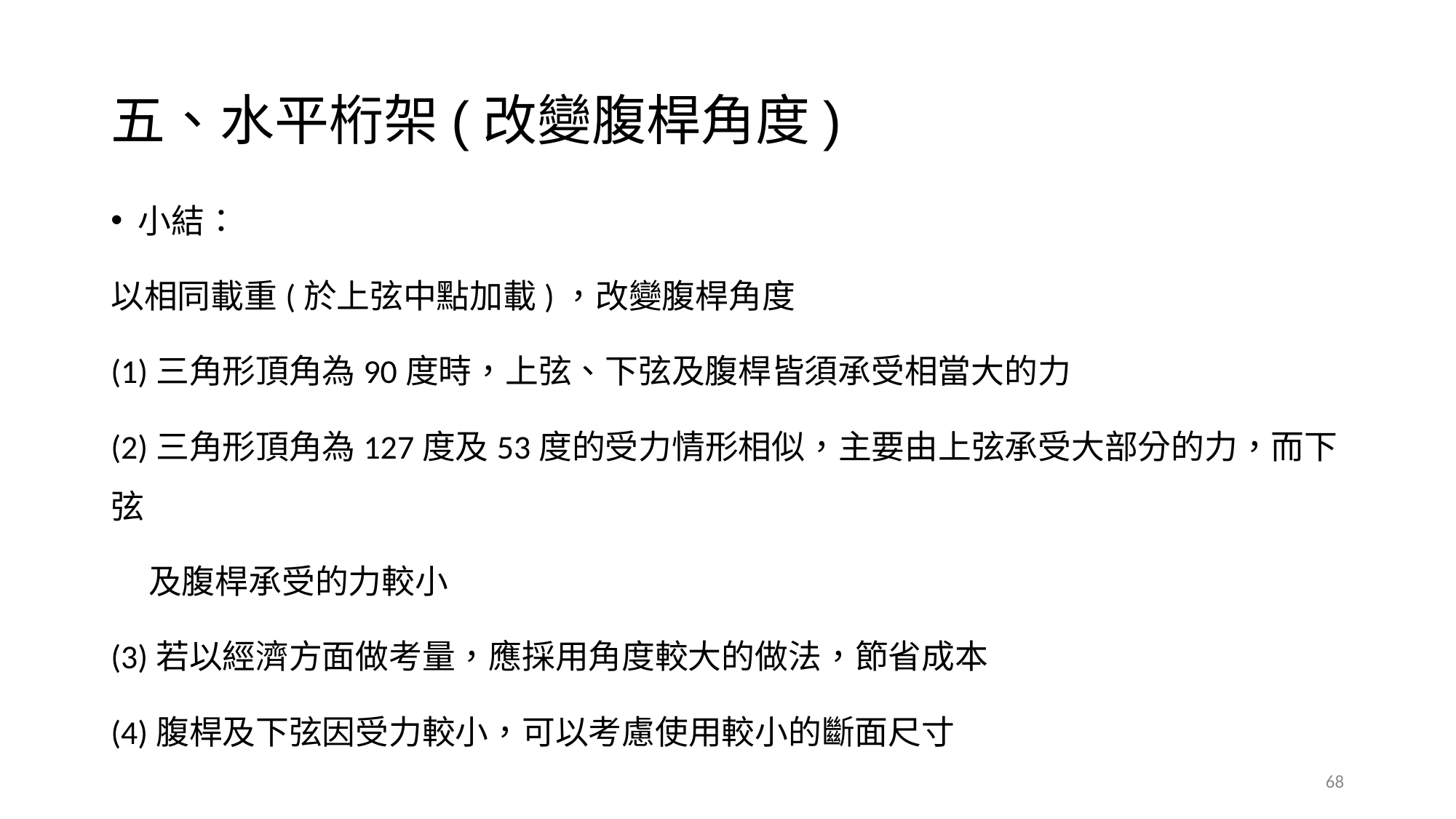

# 五、水平桁架(改變腹桿角度)
小結：
以相同載重(於上弦中點加載)，改變腹桿角度
(1)三角形頂角為90度時，上弦、下弦及腹桿皆須承受相當大的力
(2)三角形頂角為127度及53度的受力情形相似，主要由上弦承受大部分的力，而下弦
    及腹桿承受的力較小
(3)若以經濟方面做考量，應採用角度較大的做法，節省成本
(4)腹桿及下弦因受力較小，可以考慮使用較小的斷面尺寸

68